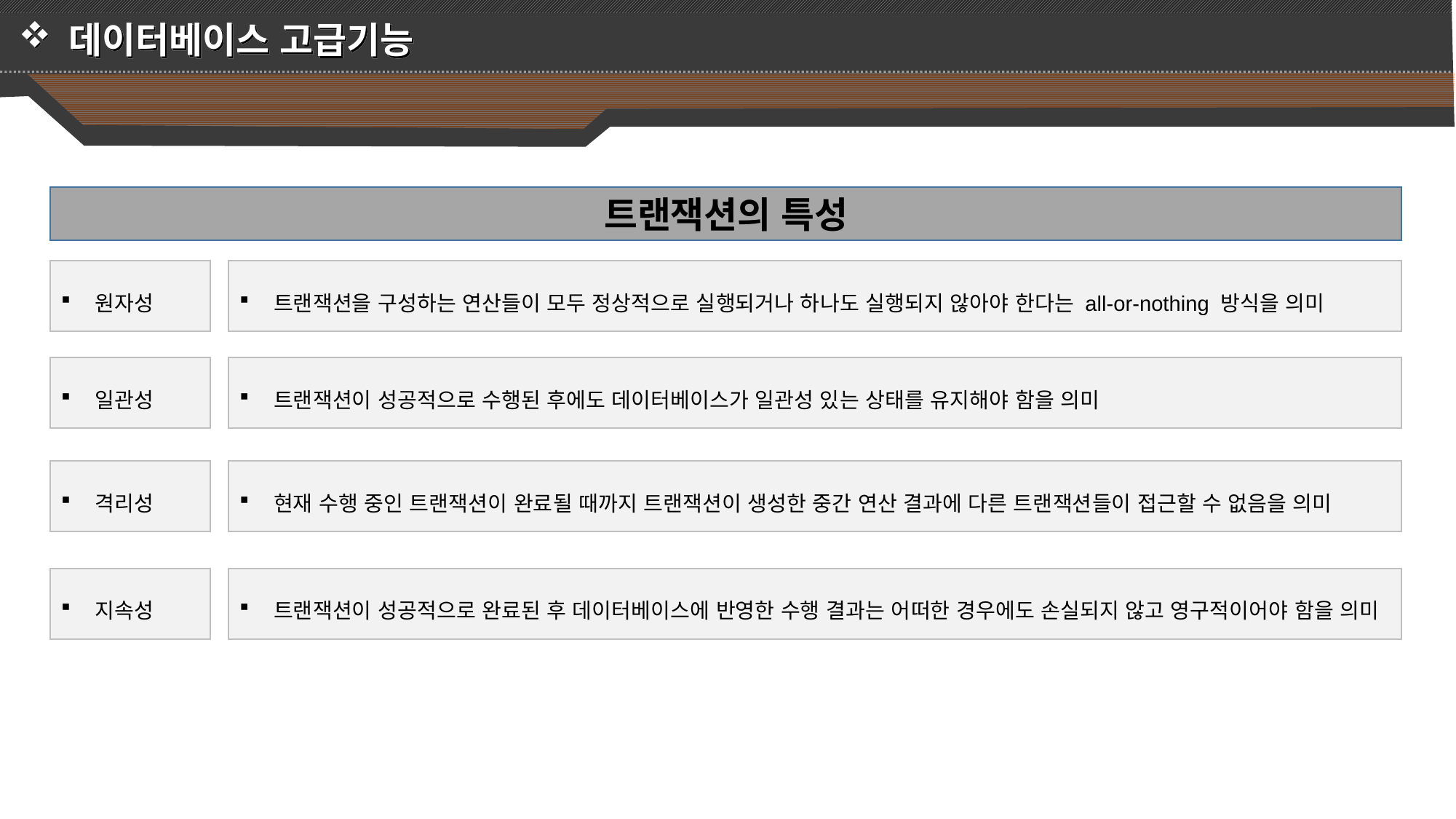

데이터베이스 고급기능

트랜잭션의 특성
트랜잭션을 구성하는 연산들이 모두 정상적으로 실행되거나 하나도 실행되지 않아야 한다는 all-or-nothing 방식을 의미
원자성
트랜잭션이 성공적으로 수행된 후에도 데이터베이스가 일관성 있는 상태를 유지해야 함을 의미
일관성
현재 수행 중인 트랜잭션이 완료될 때까지 트랜잭션이 생성한 중간 연산 결과에 다른 트랜잭션들이 접근할 수 없음을 의미
격리성
트랜잭션이 성공적으로 완료된 후 데이터베이스에 반영한 수행 결과는 어떠한 경우에도 손실되지 않고 영구적이어야 함을 의미
지속성